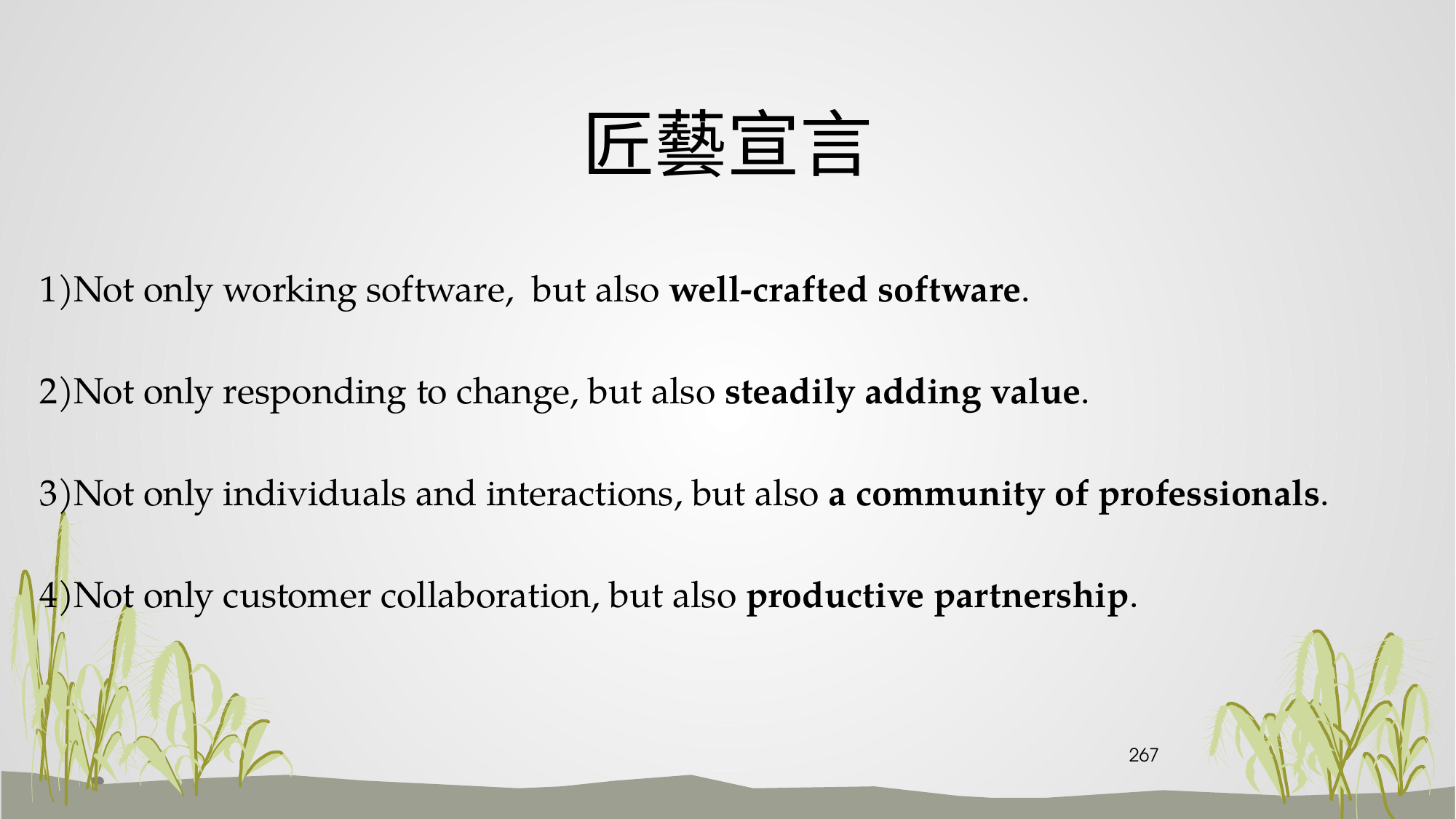

# 匠藝宣言

1)Not only working software,  but also well-crafted software.

2)Not only responding to change, but also steadily adding value.

3)Not only individuals and interactions, but also a community of professionals.

4)Not only customer collaboration, but also productive partnership.
267